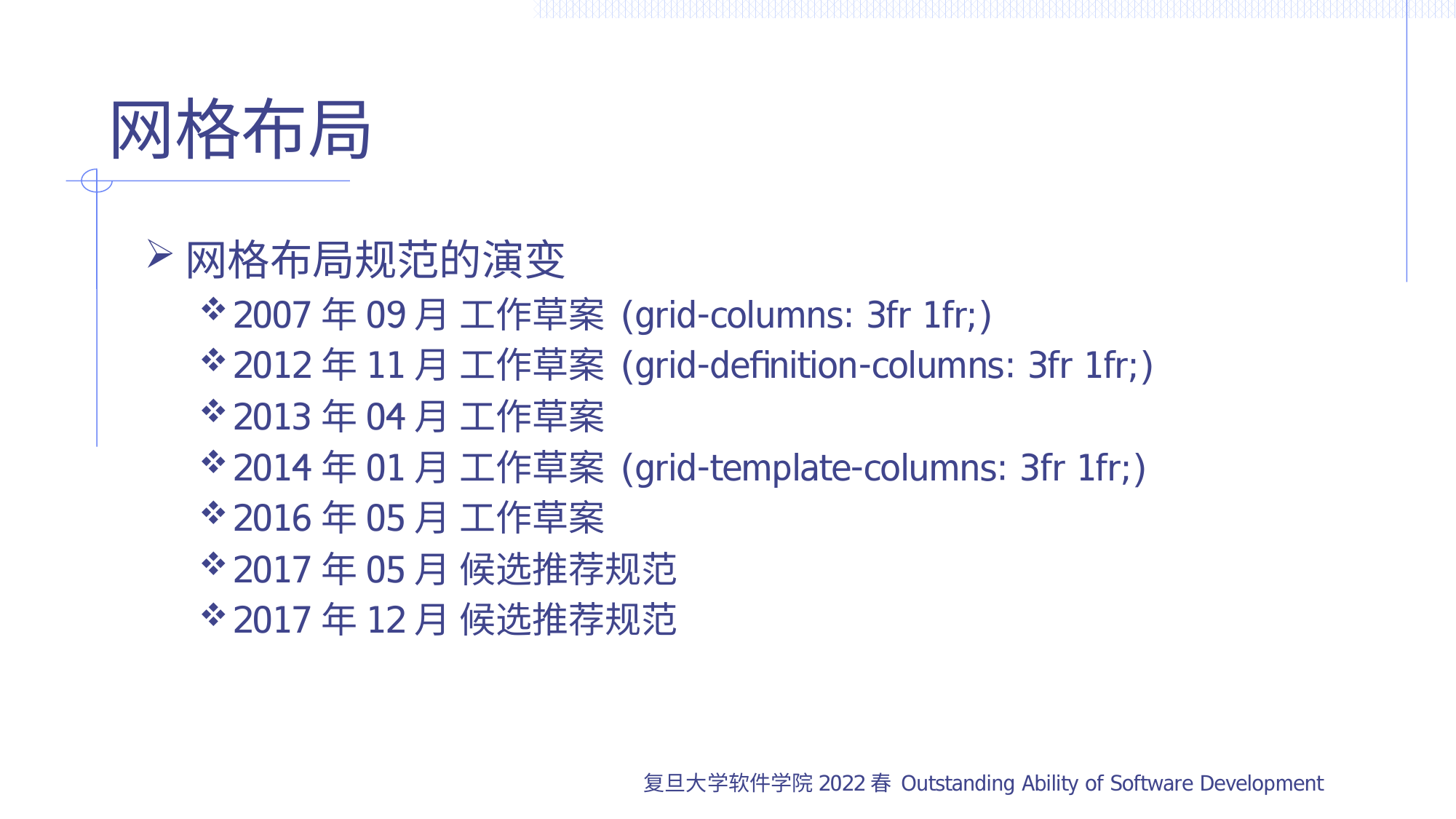

# 网格布局
网格布局规范的演变
2007年09月 工作草案 (grid-columns: 3fr 1fr;)
2012年11月 工作草案 (grid-definition-columns: 3fr 1fr;)
2013年04月 工作草案
2014年01月 工作草案 (grid-template-columns: 3fr 1fr;)
2016年05月 工作草案
2017年05月 候选推荐规范
2017年12月 候选推荐规范